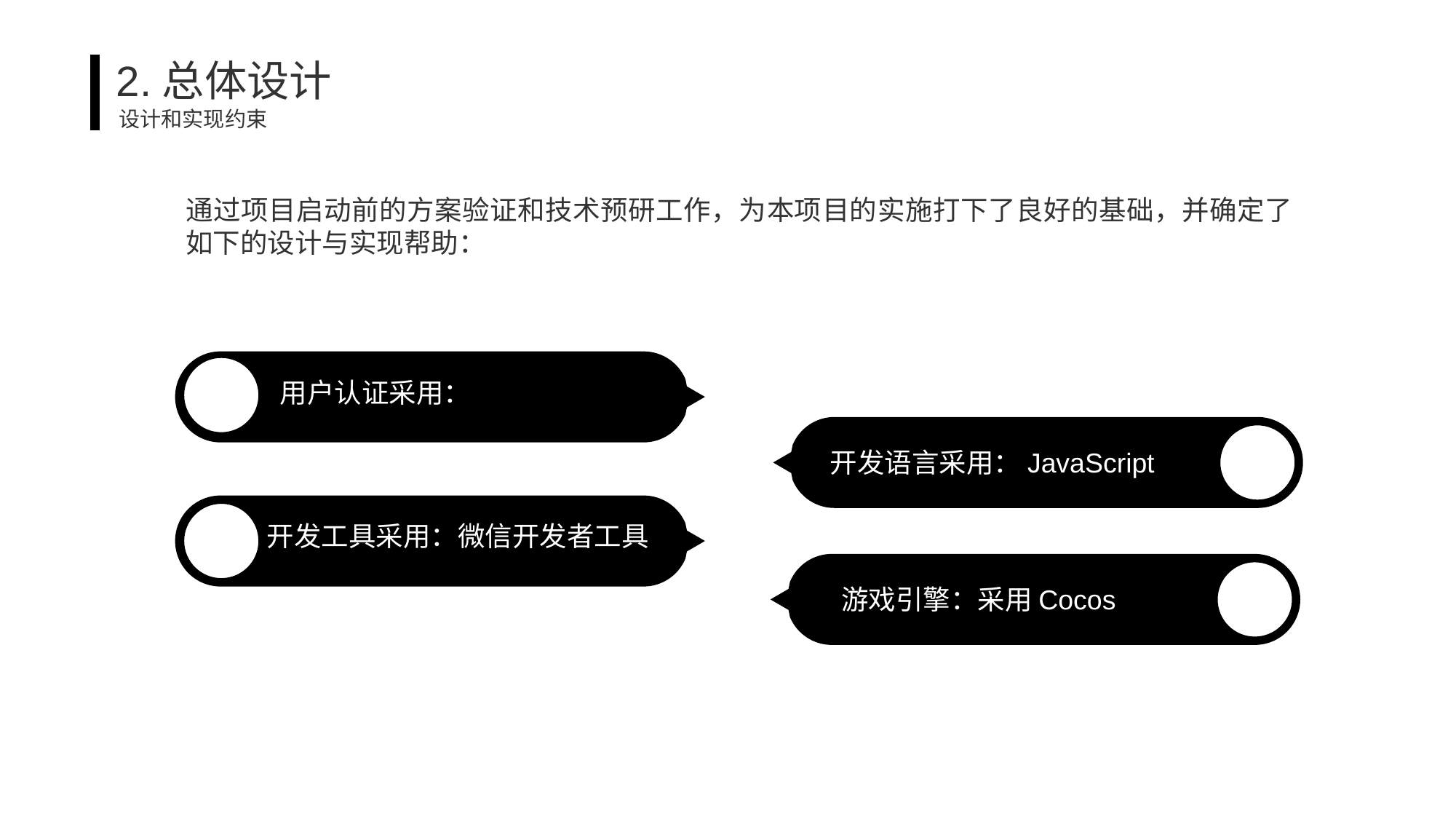

2.总体设计
设计和实现约束

通过项目启动前的方案验证和技术预研工作，为本项目的实施打下了良好的基础，并确定了如下的设计与实现帮助：

用户认证采用：
开发语言采用：JavaScript
开发工具采用：微信开发者工具

游戏引擎：采用Cocos